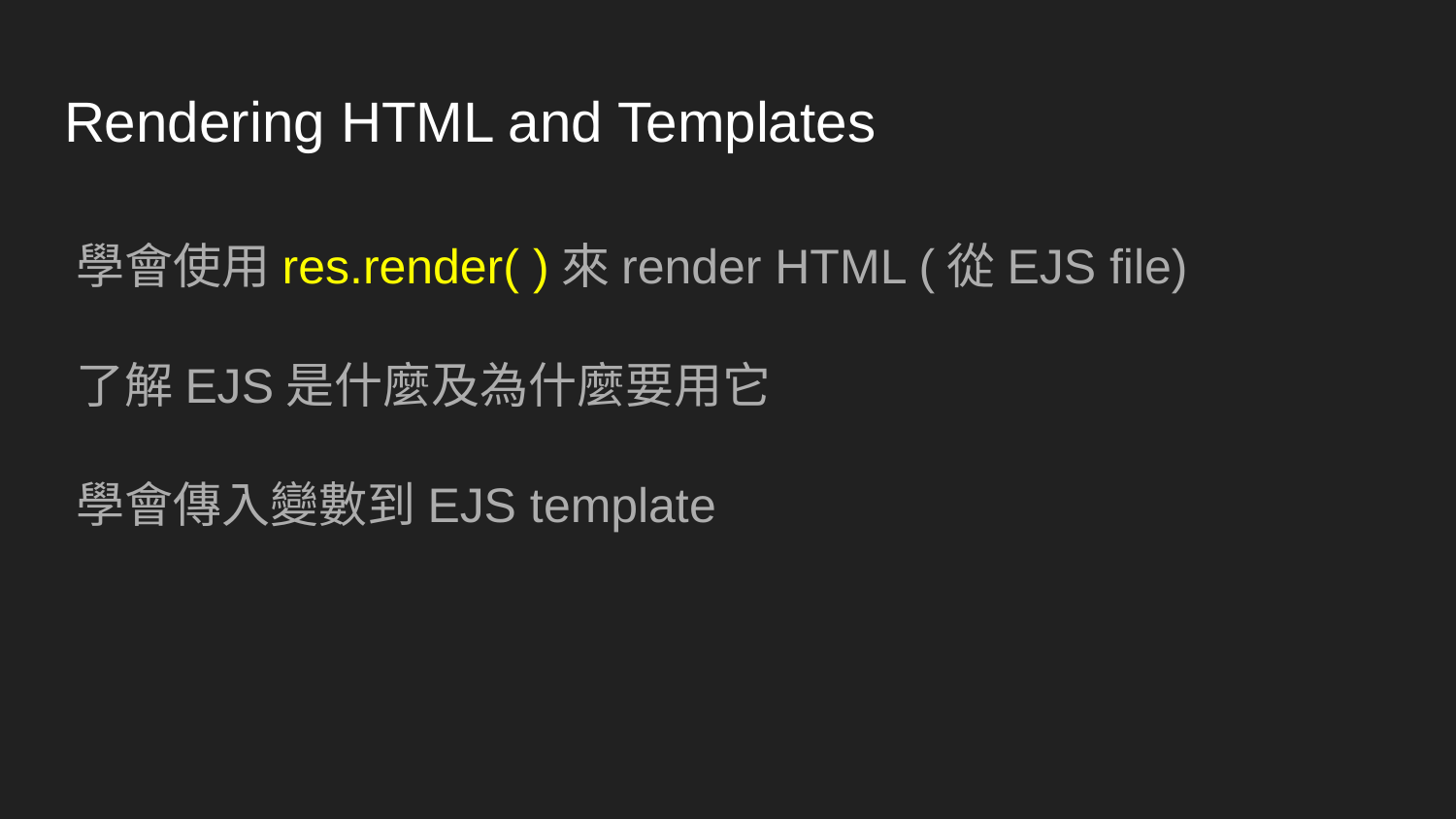

# Rendering HTML and Templates
學會使用res.render( )來render HTML (從EJS file)
了解EJS是什麼及為什麼要用它
學會傳入變數到EJS template